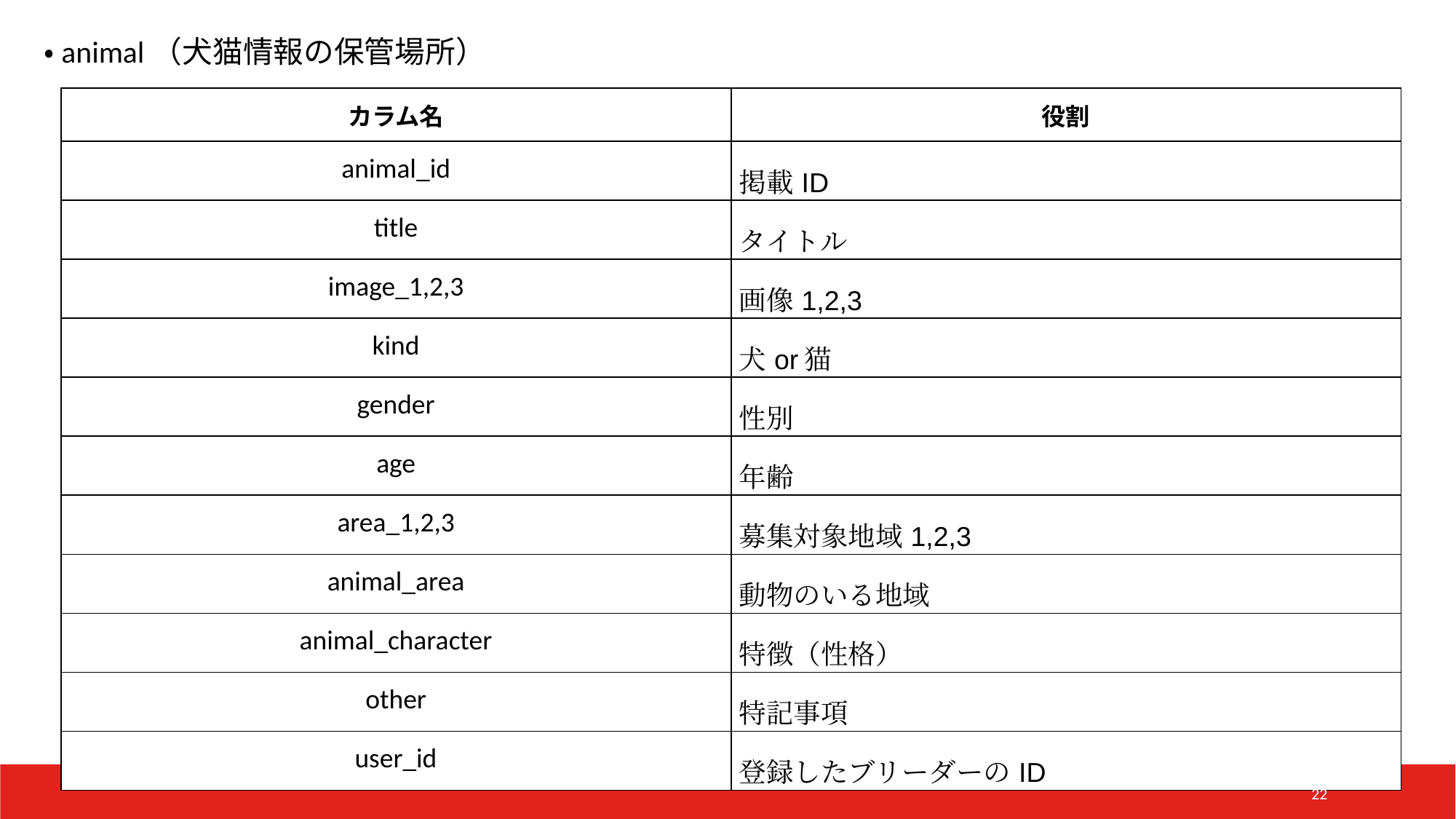

・animal（犬猫情報の保管場所）
| カラム名 | 役割 |
| --- | --- |
| animal\_id | 掲載ID |
| title | タイトル |
| image\_1,2,3 | 画像1,2,3 |
| kind | 犬or猫 |
| gender | 性別 |
| age | 年齢 |
| area\_1,2,3 | 募集対象地域1,2,3 |
| animal\_area | 動物のいる地域 |
| animal\_character | 特徴（性格） |
| other | 特記事項 |
| user\_id | 登録したブリーダーのID |
22